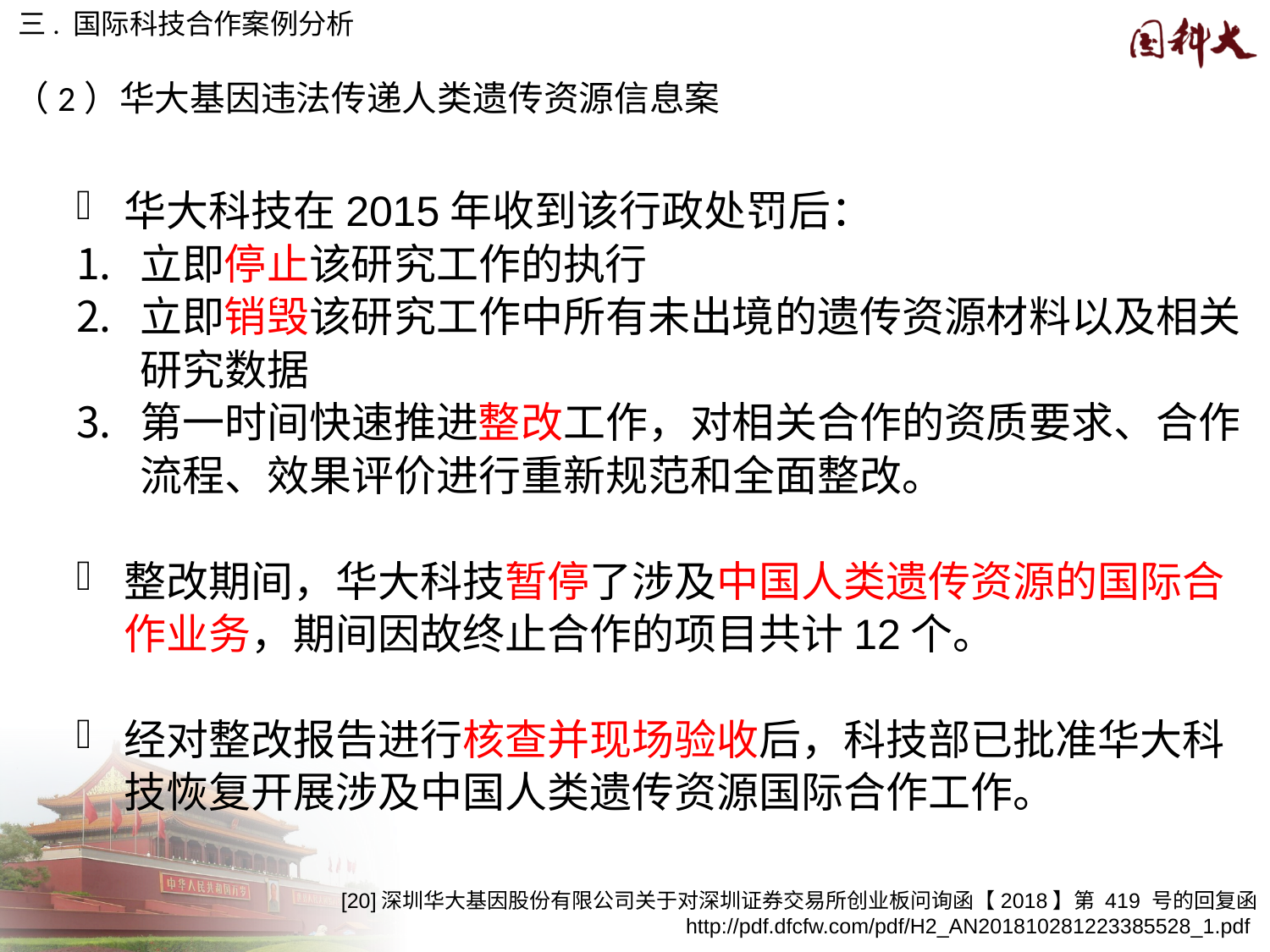

三. 国际科技合作案例分析
（2）华大基因违法传递人类遗传资源信息案

华大科技在2015年收到该行政处罚后：
立即停止该研究工作的执行
立即销毁该研究工作中所有未出境的遗传资源材料以及相关研究数据
第一时间快速推进整改工作，对相关合作的资质要求、合作流程、效果评价进行重新规范和全面整改。

整改期间，华大科技暂停了涉及中国人类遗传资源的国际合作业务，期间因故终止合作的项目共计12个。

经对整改报告进行核查并现场验收后，科技部已批准华大科技恢复开展涉及中国人类遗传资源国际合作工作。
[20]深圳华大基因股份有限公司关于对深圳证券交易所创业板问询函【2018】第 419 号的回复函  http://pdf.dfcfw.com/pdf/H2_AN201810281223385528_1.pdf